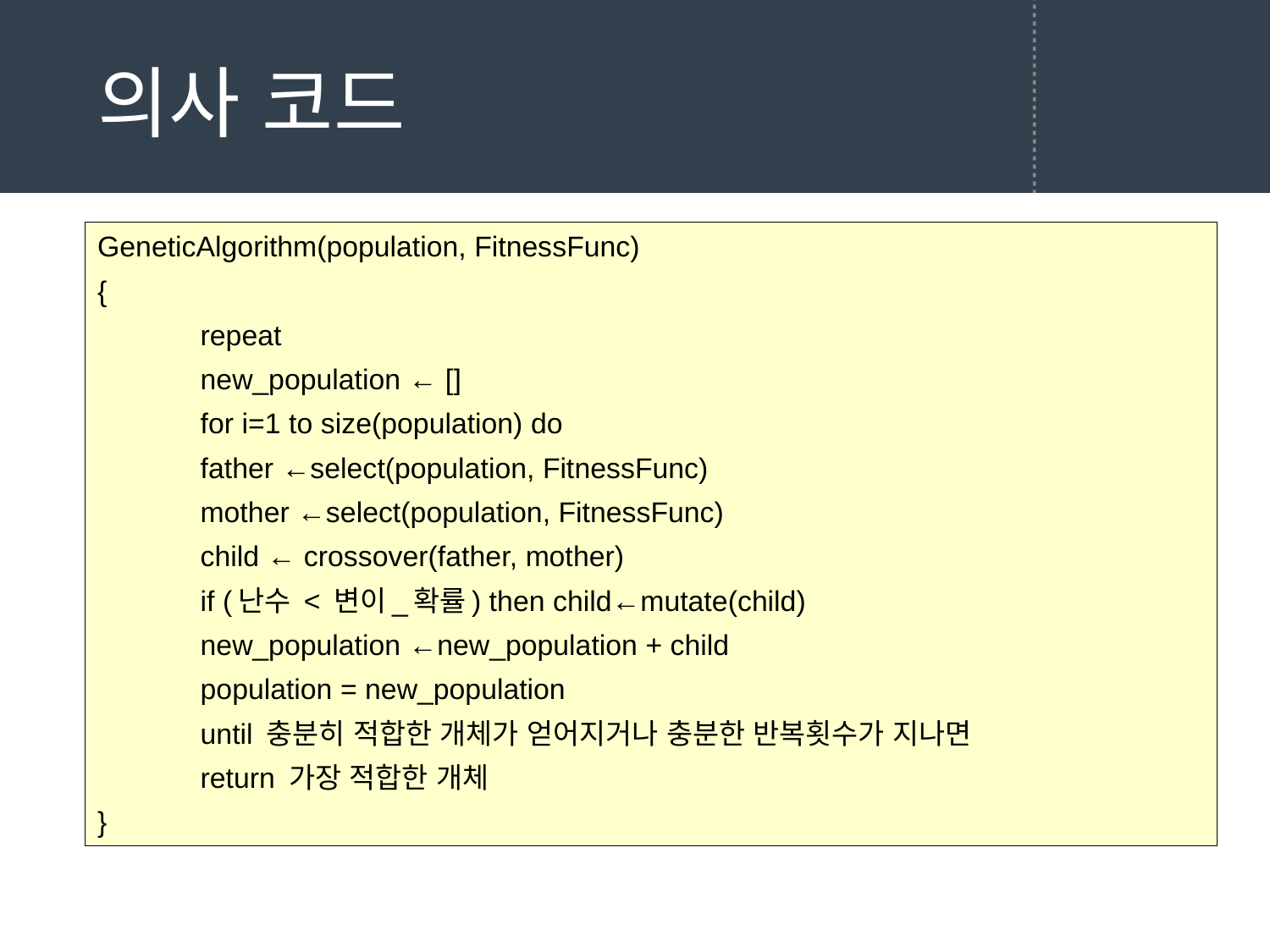

# 의사 코드
GeneticAlgorithm(population, FitnessFunc)
{
	repeat
		new_population ← []
		for i=1 to size(population) do
			father ←select(population, FitnessFunc)
			mother ←select(population, FitnessFunc)
			child ← crossover(father, mother)
			if (난수 < 변이_확률) then child←mutate(child)
			new_population ←new_population + child
		population = new_population
	until 충분히 적합한 개체가 얻어지거나 충분한 반복횟수가 지나면
	return 가장 적합한 개체
}